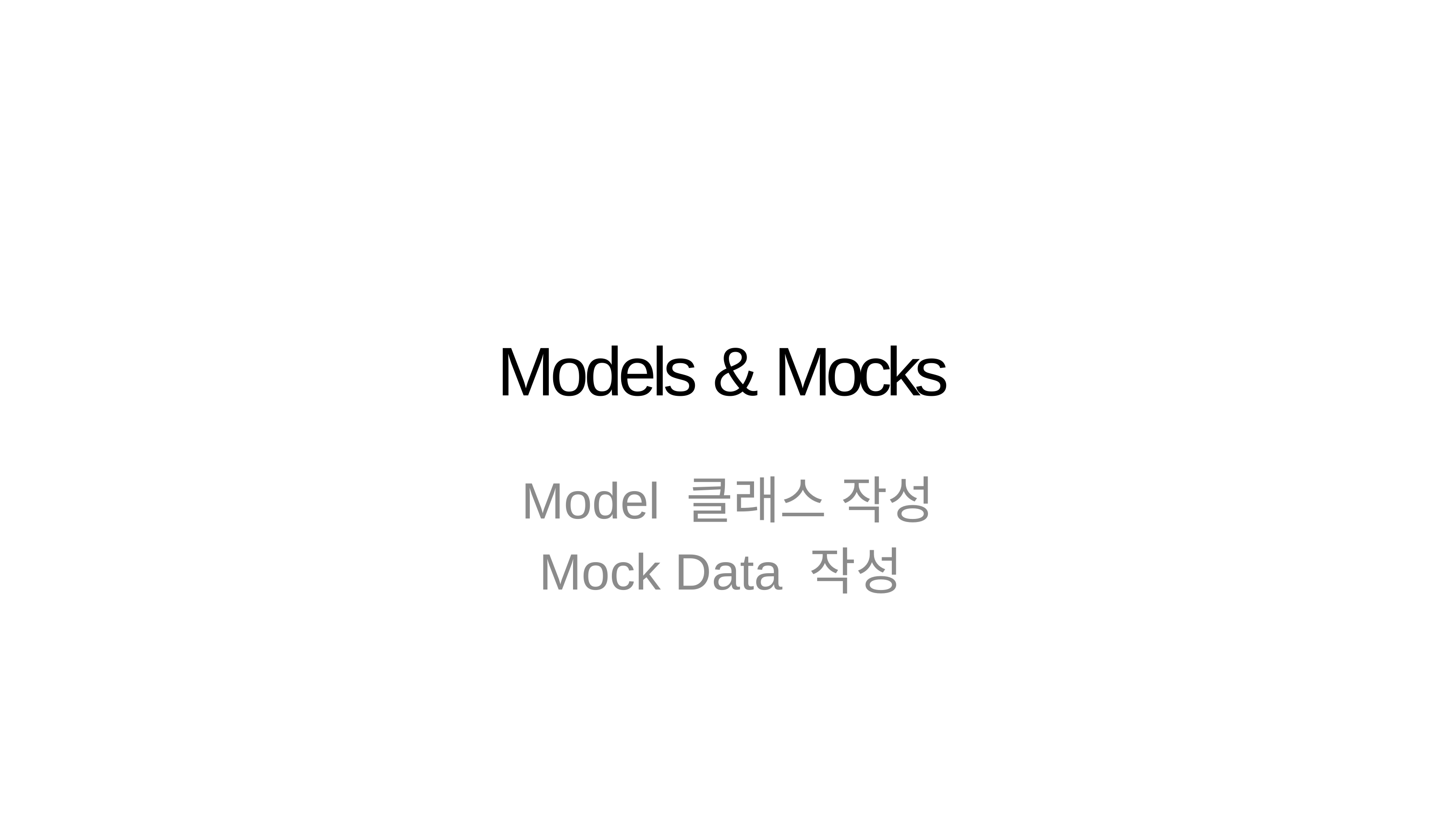

# Models &  Mocks
Model 클래스 작성
Mock Data 작성